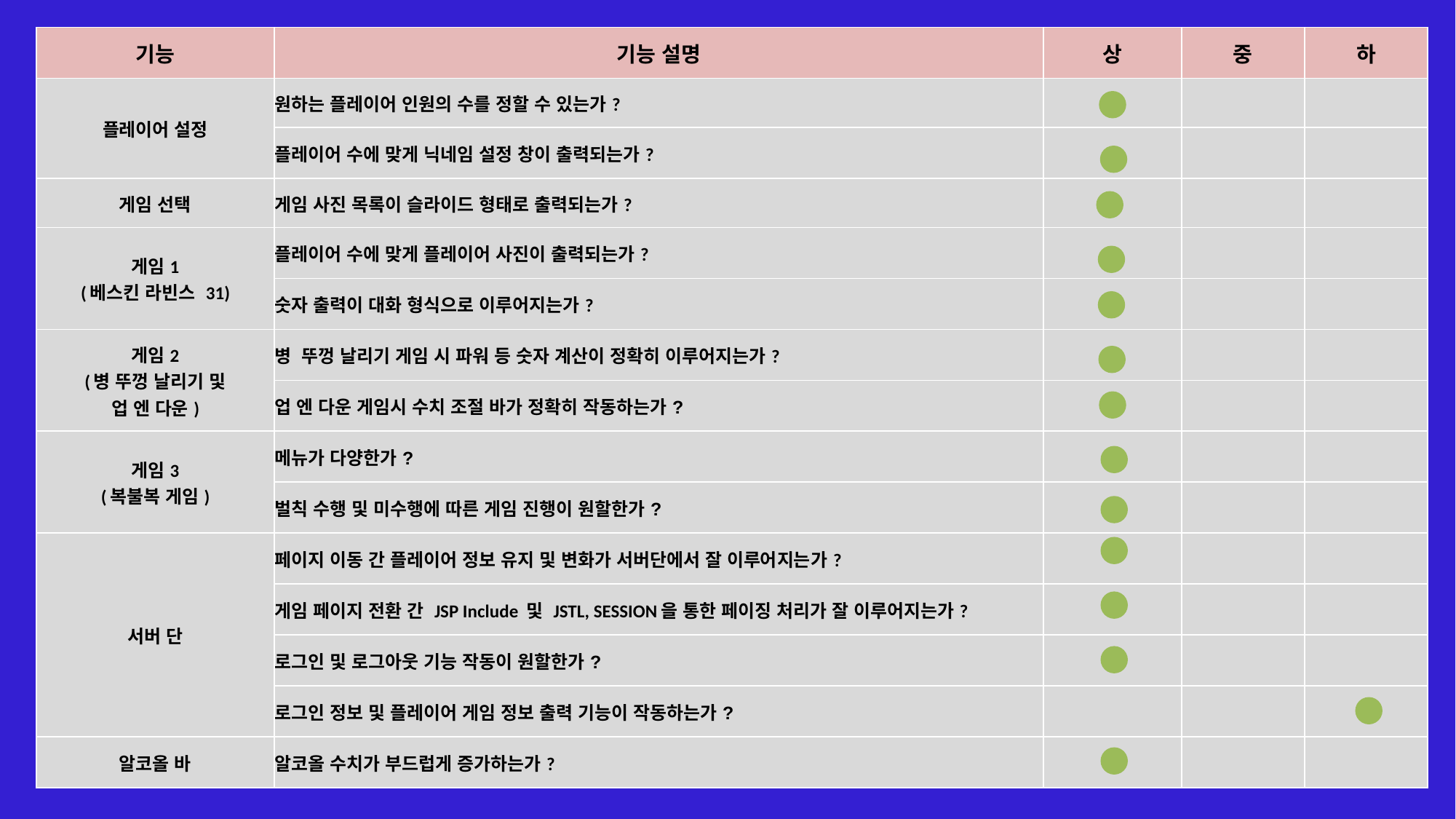

| 기능 | 기능 설명 | 상 | 중 | 하 |
| --- | --- | --- | --- | --- |
| 플레이어 설정 | 원하는 플레이어 인원의 수를 정할 수 있는가? |  |  |  |
|  | 플레이어 수에 맞게 닉네임 설정 창이 출력되는가? |  |  |  |
| 게임 선택 | 게임 사진 목록이 슬라이드 형태로 출력되는가? |  |  |  |
| 게임1 (베스킨 라빈스 31) | 플레이어 수에 맞게 플레이어 사진이 출력되는가? |  |  |  |
|  | 숫자 출력이 대화 형식으로 이루어지는가? |  |  |  |
| 게임2 (병 뚜껑 날리기 및 업 엔 다운) | 병 뚜껑 날리기 게임 시 파워 등 숫자 계산이 정확히 이루어지는가? |  |  |  |
|  | 업 엔 다운 게임시 수치 조절 바가 정확히 작동하는가? |  |  |  |
| 게임3 (복불복 게임) | 메뉴가 다양한가? |  |  |  |
|  | 벌칙 수행 및 미수행에 따른 게임 진행이 원할한가? |  |  |  |
| 서버 단 | 페이지 이동 간 플레이어 정보 유지 및 변화가 서버단에서 잘 이루어지는가? |  |  |  |
|  | 게임 페이지 전환 간 JSP Include 및 JSTL, SESSION을 통한 페이징 처리가 잘 이루어지는가? |  |  |  |
|  | 로그인 및 로그아웃 기능 작동이 원할한가? |  |  |  |
|  | 로그인 정보 및 플레이어 게임 정보 출력 기능이 작동하는가? |  |  |  |
| 알코올 바 | 알코올 수치가 부드럽게 증가하는가? |  |  |  |